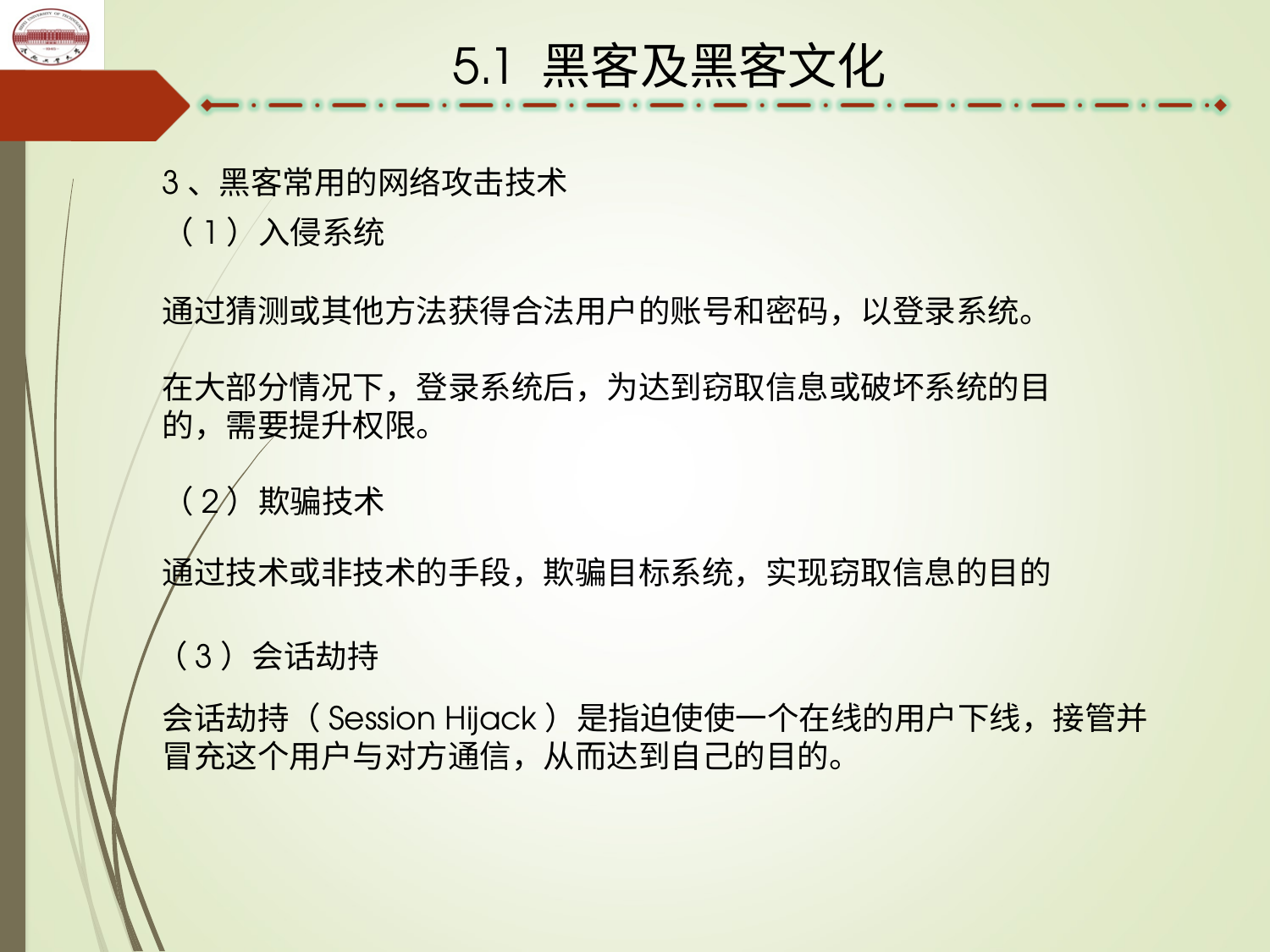

5.1 黑客及黑客文化
3、黑客常用的网络攻击技术
（1）入侵系统
通过猜测或其他方法获得合法用户的账号和密码，以登录系统。
在大部分情况下，登录系统后，为达到窃取信息或破坏系统的目的，需要提升权限。
（2）欺骗技术
通过技术或非技术的手段，欺骗目标系统，实现窃取信息的目的
（3）会话劫持
会话劫持（Session Hijack）是指迫使使一个在线的用户下线，接管并冒充这个用户与对方通信，从而达到自己的目的。